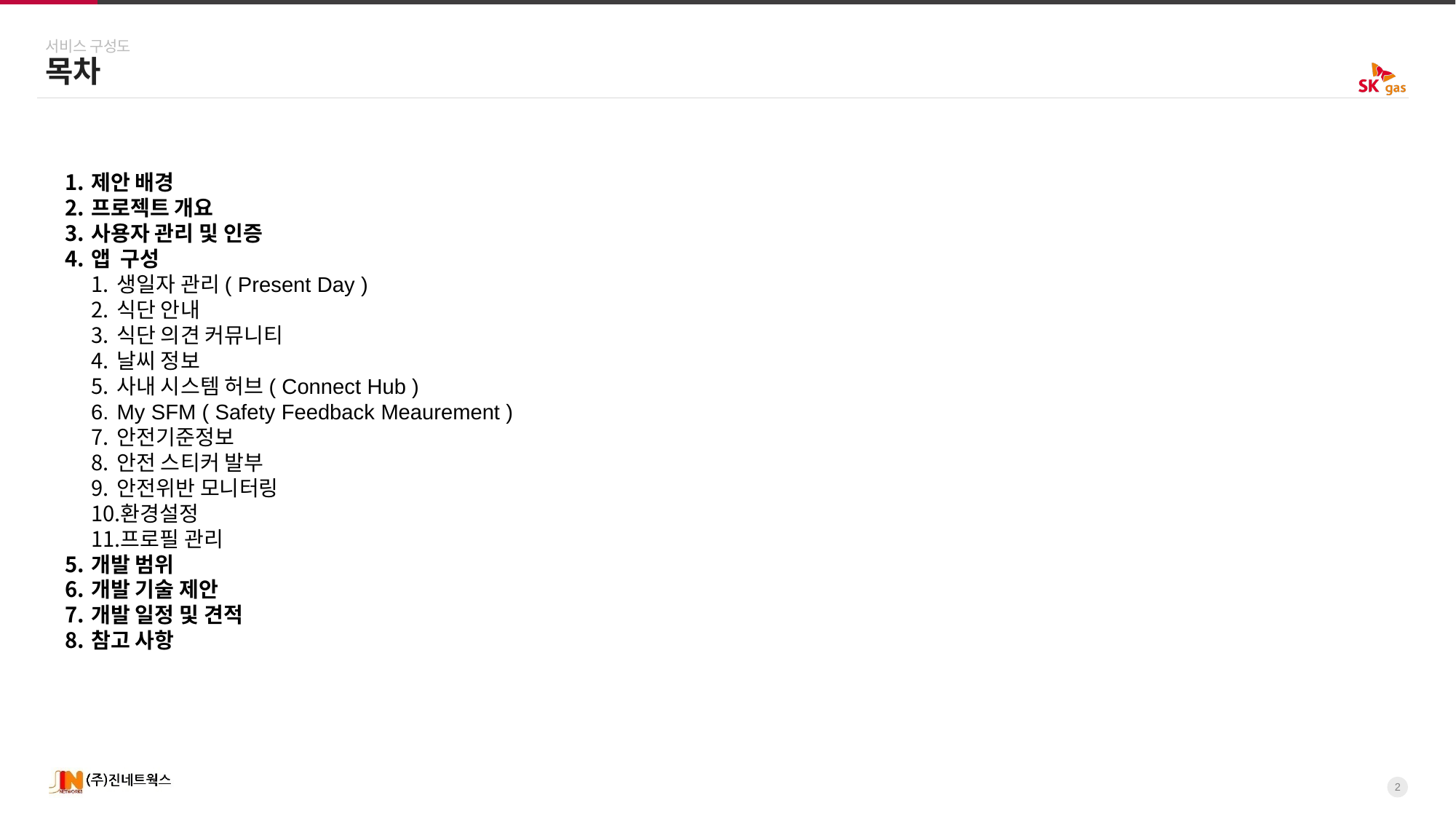

서비스 구성도
목차
제안 배경
프로젝트 개요
사용자 관리 및 인증
앱  구성
생일자 관리( Present Day )
식단 안내
식단 의견 커뮤니티
날씨 정보
사내 시스템 허브( Connect Hub )
My SFM ( Safety Feedback Meaurement )
안전기준정보
안전 스티커 발부
안전위반 모니터링
환경설정
프로필 관리
개발 범위
개발 기술 제안
개발 일정 및 견적
참고 사항